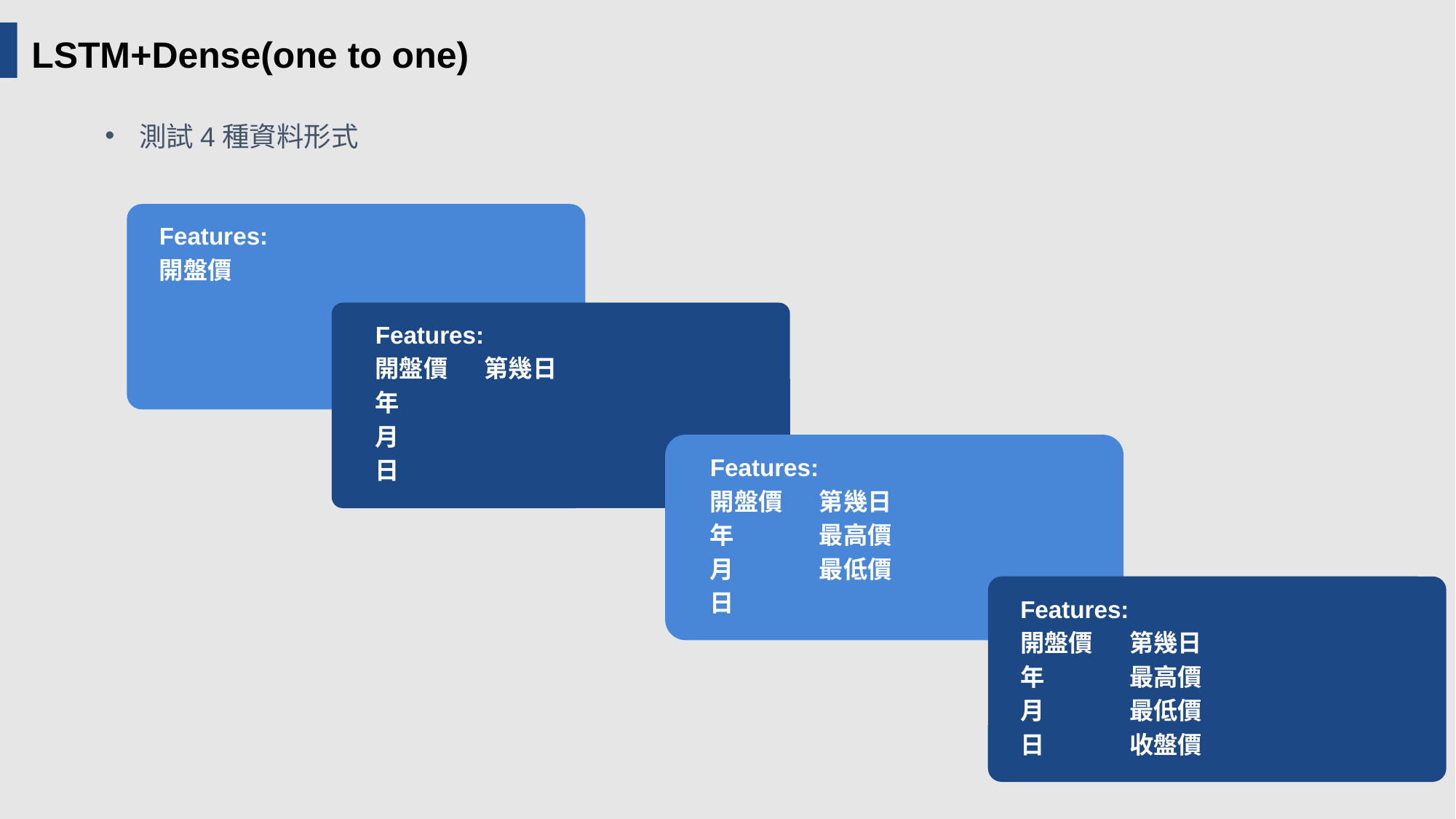

LSTM+Dense(one to one)

測試4種資料形式

Features:
開盤價

Features:
開盤價	第幾日
年
月
日

Features:
開盤價	第幾日
年	最高價
月	最低價
日

Features:
開盤價	第幾日
年	最高價
月	最低價
日	收盤價